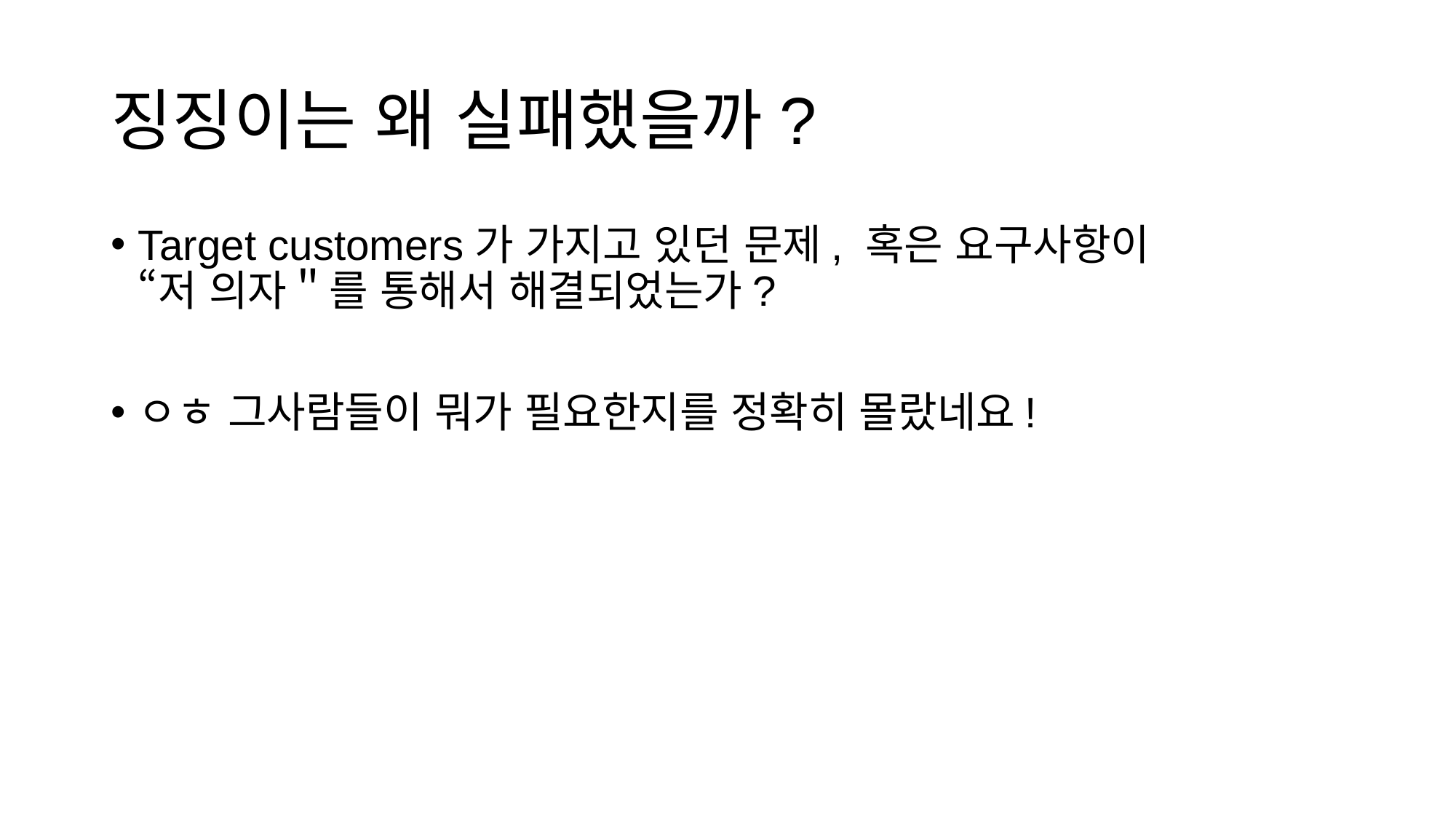

# 징징이는 왜 실패했을까?
Target customers가 가지고 있던 문제, 혹은 요구사항이
“저 의자＂를 통해서 해결되었는가?

ㅇㅎ 그사람들이 뭐가 필요한지를 정확히 몰랐네요!